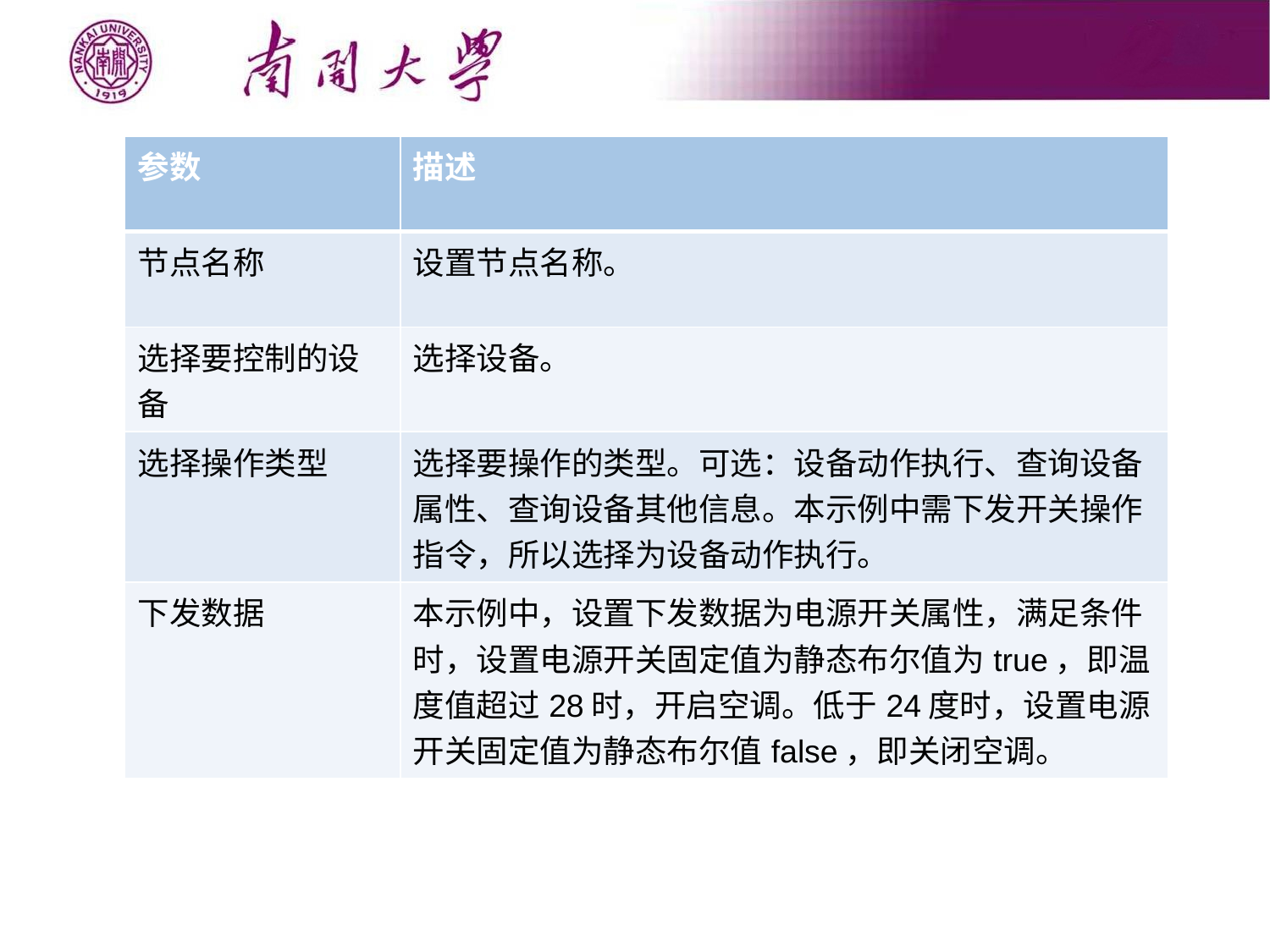

| 参数 | 描述 |
| --- | --- |
| 节点名称 | 设置节点名称。 |
| 选择要控制的设备 | 选择设备。 |
| 选择操作类型 | 选择要操作的类型。可选：设备动作执行、查询设备属性、查询设备其他信息。本示例中需下发开关操作指令，所以选择为设备动作执行。 |
| 下发数据 | 本示例中，设置下发数据为电源开关属性，满足条件时，设置电源开关固定值为静态布尔值为true，即温度值超过28时，开启空调。低于24度时，设置电源开关固定值为静态布尔值false，即关闭空调。 |